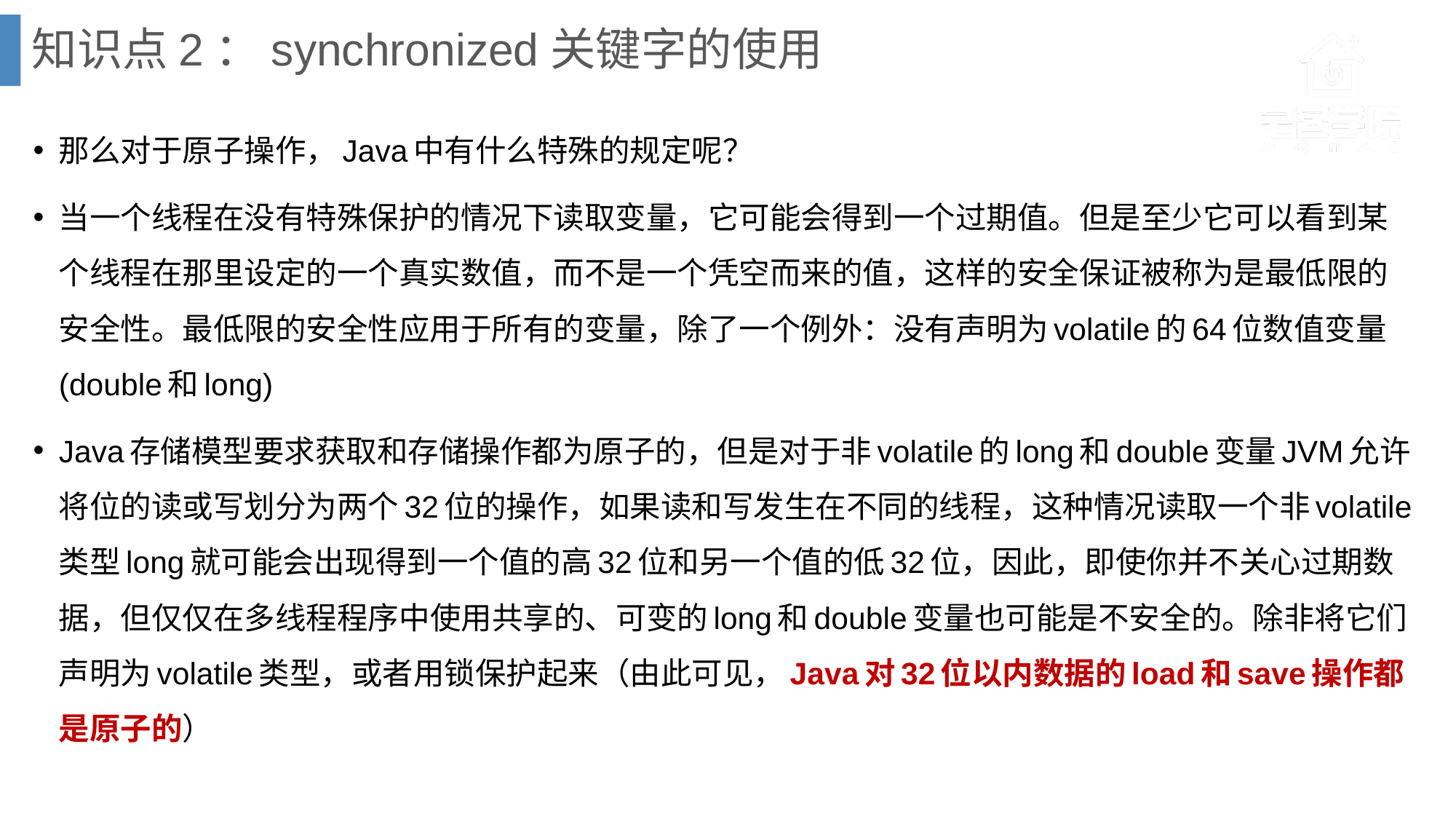

# 知识点2：synchronized关键字的使用
那么对于原子操作，Java中有什么特殊的规定呢？
当一个线程在没有特殊保护的情况下读取变量，它可能会得到一个过期值。但是至少它可以看到某个线程在那里设定的一个真实数值，而不是一个凭空而来的值，这样的安全保证被称为是最低限的安全性。最低限的安全性应用于所有的变量，除了一个例外：没有声明为volatile的64位数值变量(double和long)
Java存储模型要求获取和存储操作都为原子的，但是对于非volatile的long和double变量JVM允许将位的读或写划分为两个32位的操作，如果读和写发生在不同的线程，这种情况读取一个非volatile类型long就可能会出现得到一个值的高32位和另一个值的低32位，因此，即使你并不关心过期数据，但仅仅在多线程程序中使用共享的、可变的long和double变量也可能是不安全的。除非将它们声明为volatile类型，或者用锁保护起来（由此可见，Java对32位以内数据的load和save操作都是原子的）